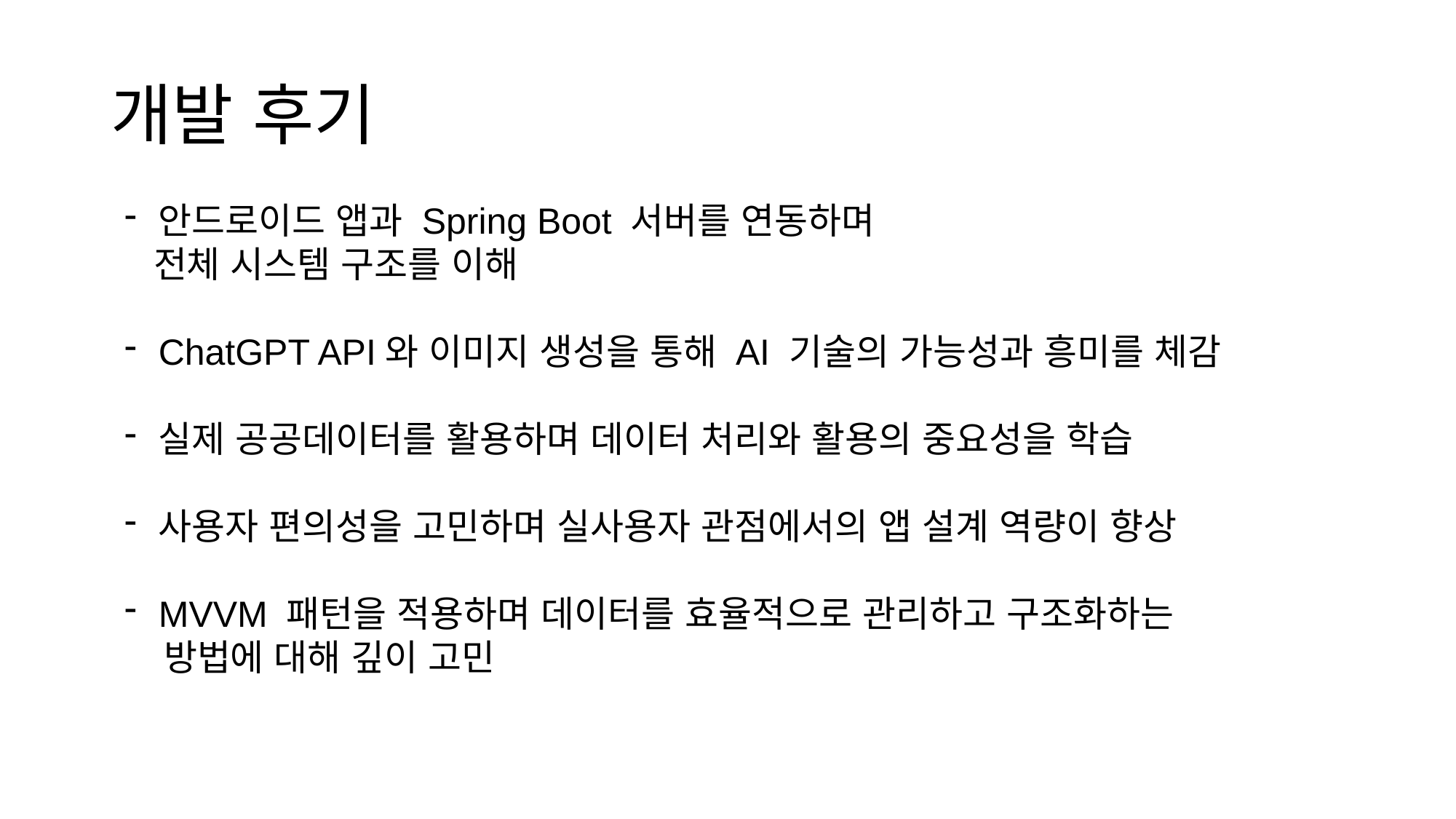

# 개발 후기
안드로이드 앱과 Spring Boot 서버를 연동하며
  전체 시스템 구조를 이해

ChatGPT API와 이미지 생성을 통해 AI 기술의 가능성과 흥미를 체감

실제 공공데이터를 활용하며 데이터 처리와 활용의 중요성을 학습

사용자 편의성을 고민하며 실사용자 관점에서의 앱 설계 역량이 향상

MVVM 패턴을 적용하며 데이터를 효율적으로 관리하고 구조화하는
   방법에 대해 깊이 고민